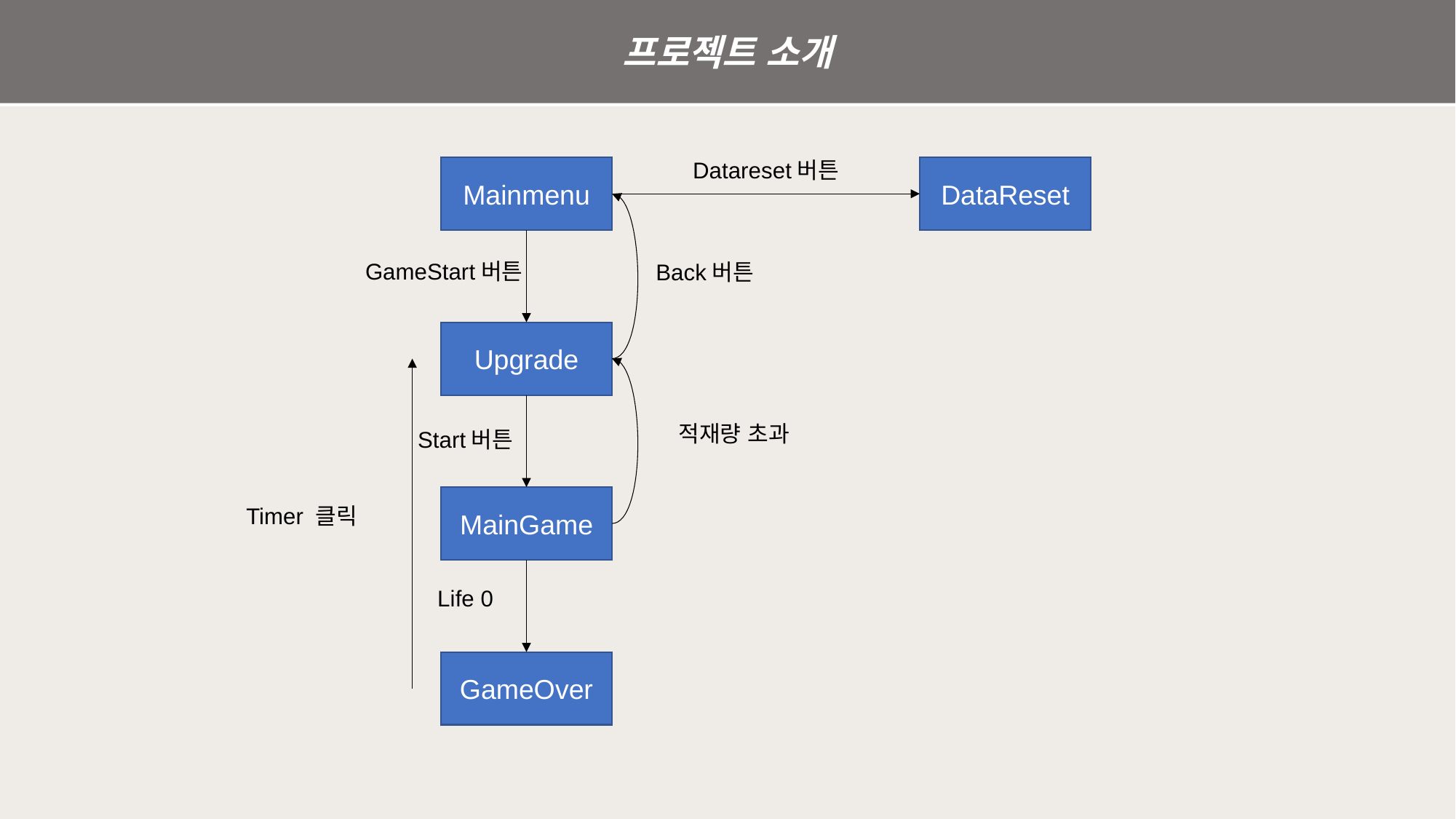

프로젝트 소개
Datareset버튼
Mainmenu
DataReset
GameStart버튼

Back버튼
Upgrade
적재량 초과
Start버튼
MainGame
Timer 클릭
Life 0
GameOver